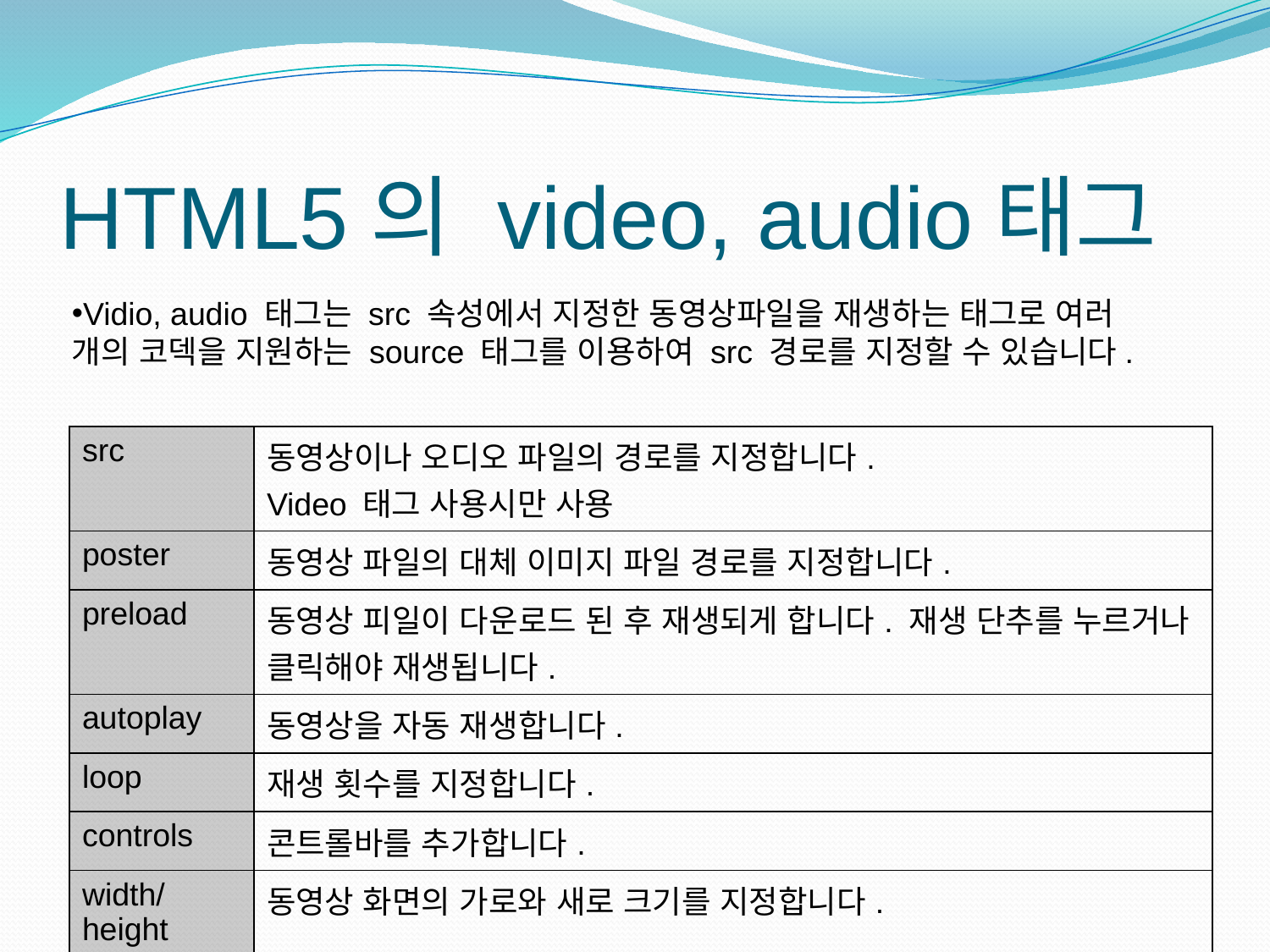

# HTML5의 video, audio태그
Vidio, audio 태그는 src 속성에서 지정한 동영상파일을 재생하는 태그로 여러 개의 코덱을 지원하는 source 태그를 이용하여 src 경로를 지정할 수 있습니다.
| src | 동영상이나 오디오 파일의 경로를 지정합니다. Video 태그 사용시만 사용 |
| --- | --- |
| poster | 동영상 파일의 대체 이미지 파일 경로를 지정합니다. |
| preload | 동영상 피일이 다운로드 된 후 재생되게 합니다. 재생 단추를 누르거나 클릭해야 재생됩니다. |
| autoplay | 동영상을 자동 재생합니다. |
| loop | 재생 횟수를 지정합니다. |
| controls | 콘트롤바를 추가합니다. |
| width/ height | 동영상 화면의 가로와 새로 크기를 지정합니다. |